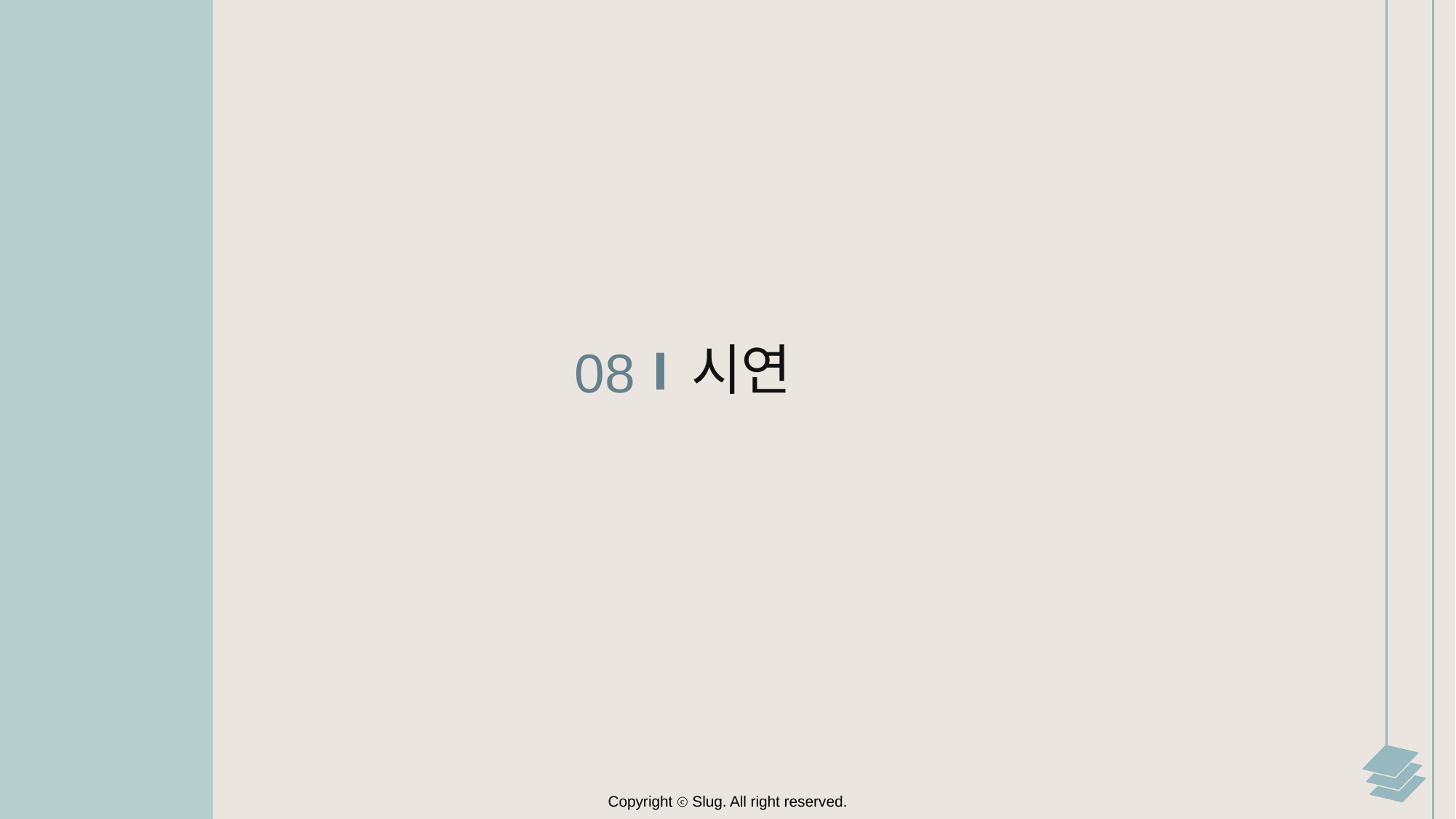

시연
08

Copyright ⓒ Slug. All right reserved.